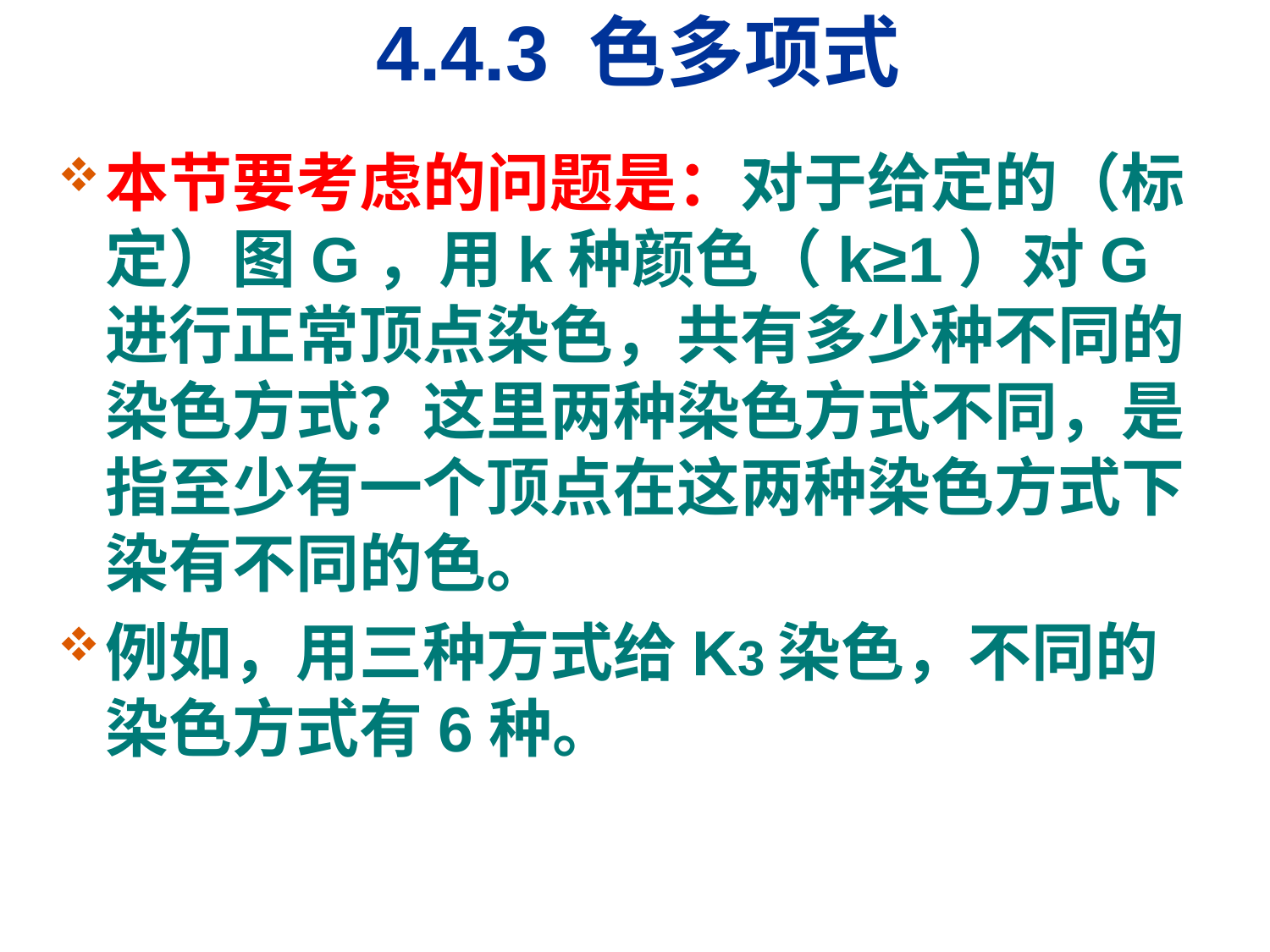

# 4.4.3 色多项式
本节要考虑的问题是：对于给定的（标定）图G，用k种颜色（k≥1）对G进行正常顶点染色，共有多少种不同的染色方式？这里两种染色方式不同，是指至少有一个顶点在这两种染色方式下染有不同的色。
例如，用三种方式给K3染色，不同的染色方式有6种。